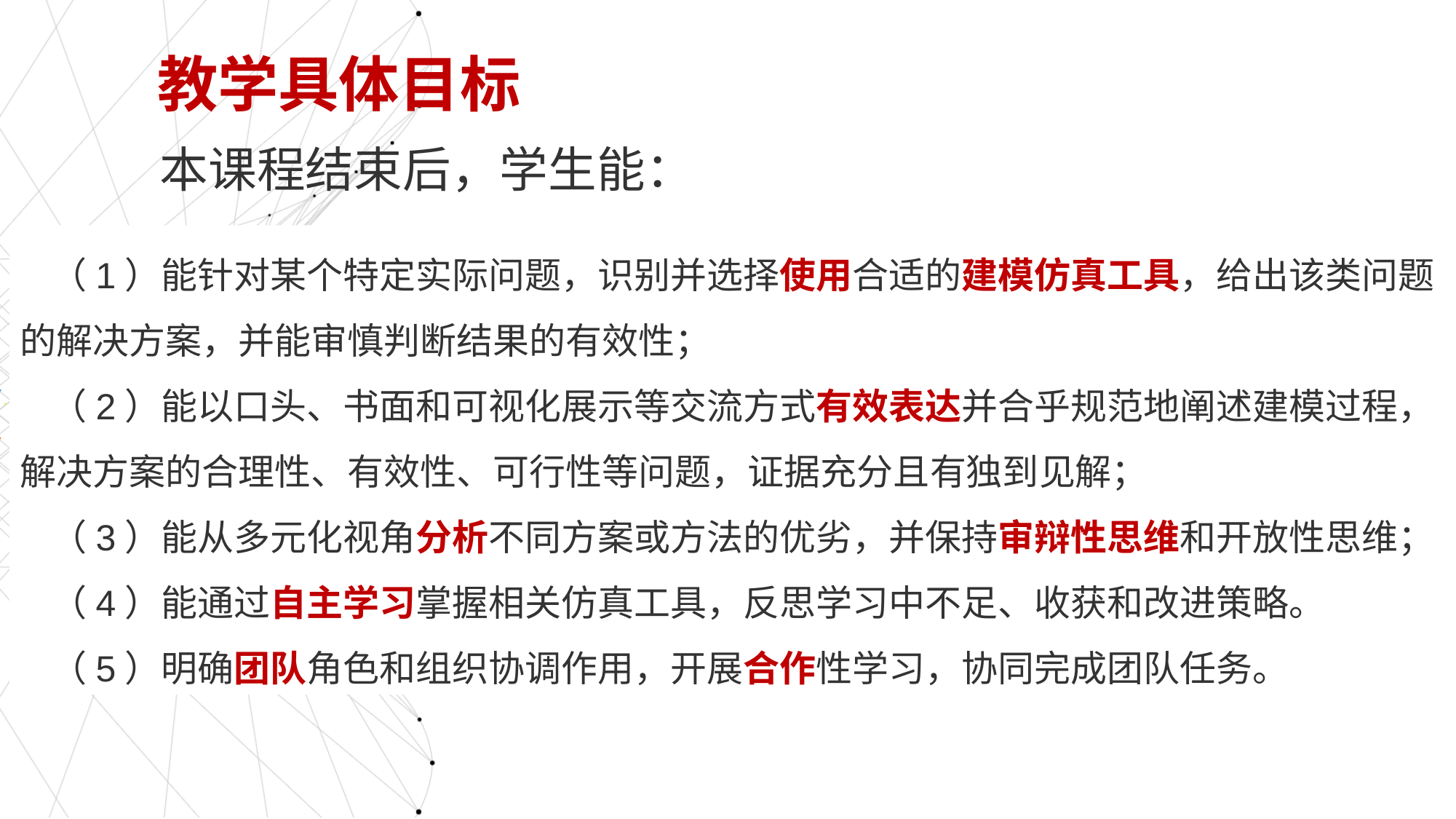

教学具体目标
本课程结束后，学生能：
（1）能针对某个特定实际问题，识别并选择使用合适的建模仿真工具，给出该类问题的解决方案，并能审慎判断结果的有效性；
（2）能以口头、书面和可视化展示等交流方式有效表达并合乎规范地阐述建模过程，解决方案的合理性、有效性、可行性等问题，证据充分且有独到见解；
（3）能从多元化视角分析不同方案或方法的优劣，并保持审辩性思维和开放性思维；
（4）能通过自主学习掌握相关仿真工具，反思学习中不足、收获和改进策略。
（5）明确团队角色和组织协调作用，开展合作性学习，协同完成团队任务。